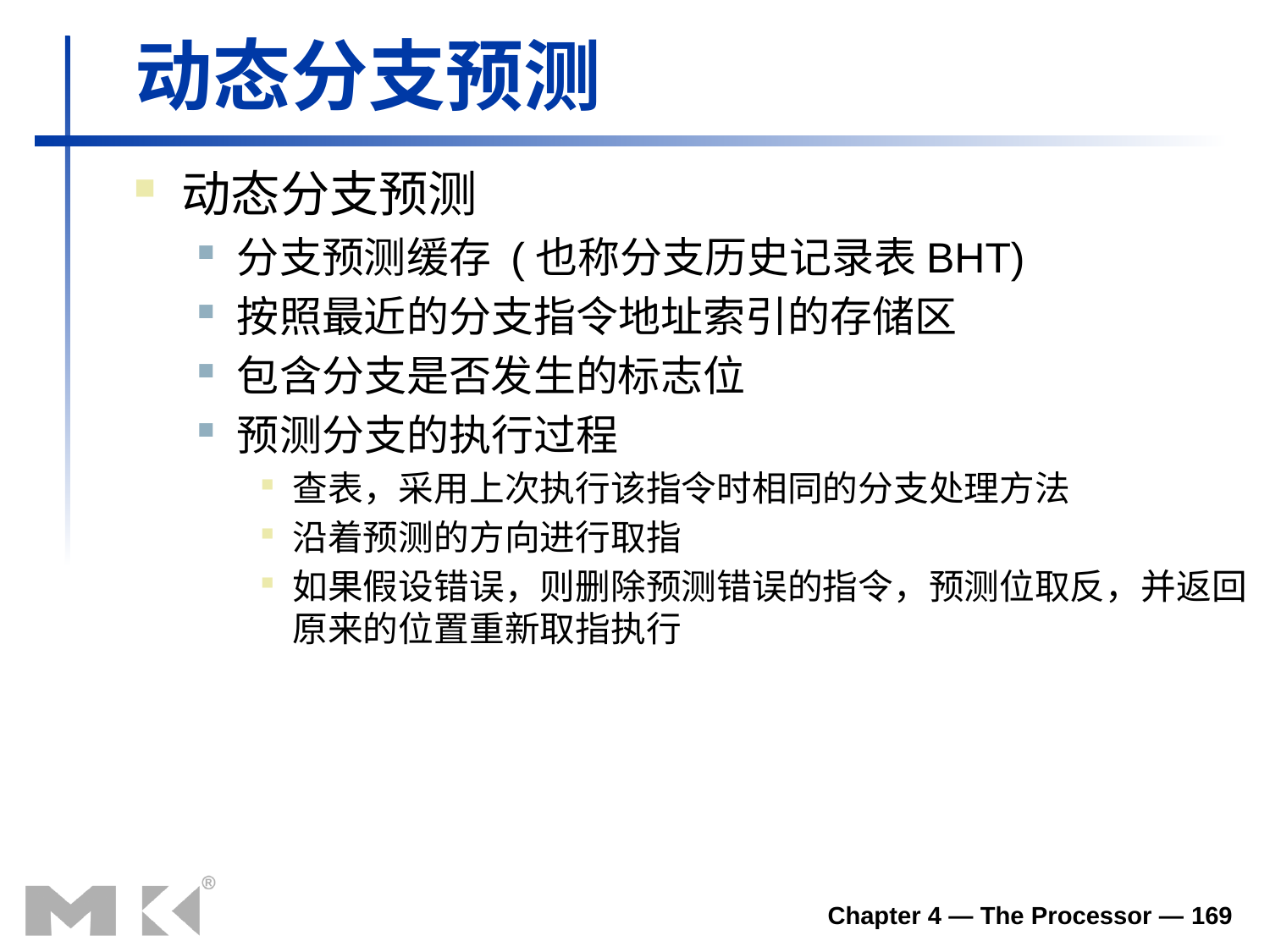

动态分支预测
动态分支预测
分支预测缓存 (也称分支历史记录表BHT)
按照最近的分支指令地址索引的存储区
包含分支是否发生的标志位
预测分支的执行过程
查表，采用上次执行该指令时相同的分支处理方法
沿着预测的方向进行取指
如果假设错误，则删除预测错误的指令，预测位取反，并返回原来的位置重新取指执行
Chapter 4 — The Processor — 169